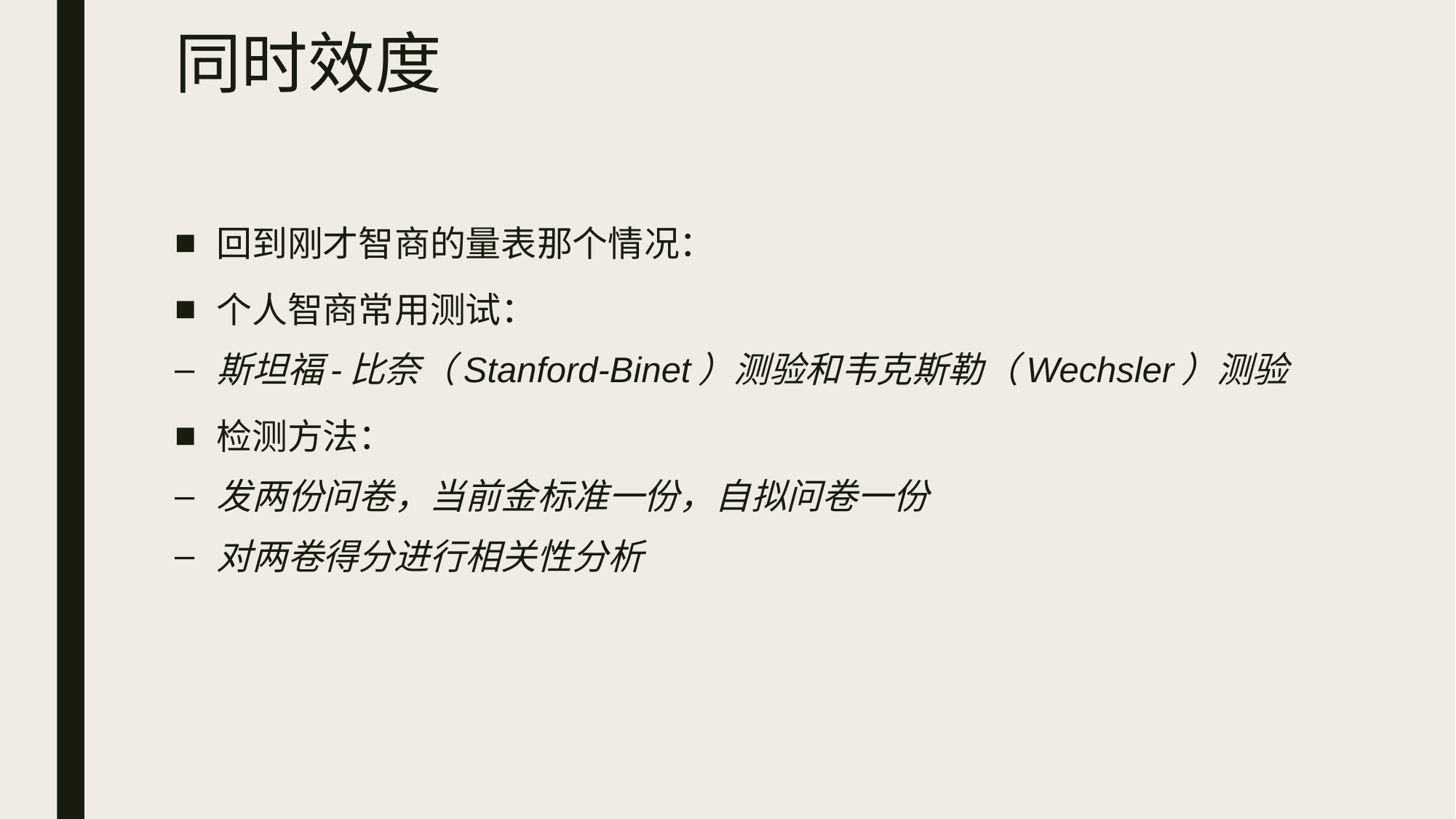

# 同时效度
回到刚才智商的量表那个情况：
个人智商常用测试：
斯坦福-比奈（Stanford-Binet）测验和韦克斯勒（Wechsler）测验
检测方法：
发两份问卷，当前金标准一份，自拟问卷一份
对两卷得分进行相关性分析